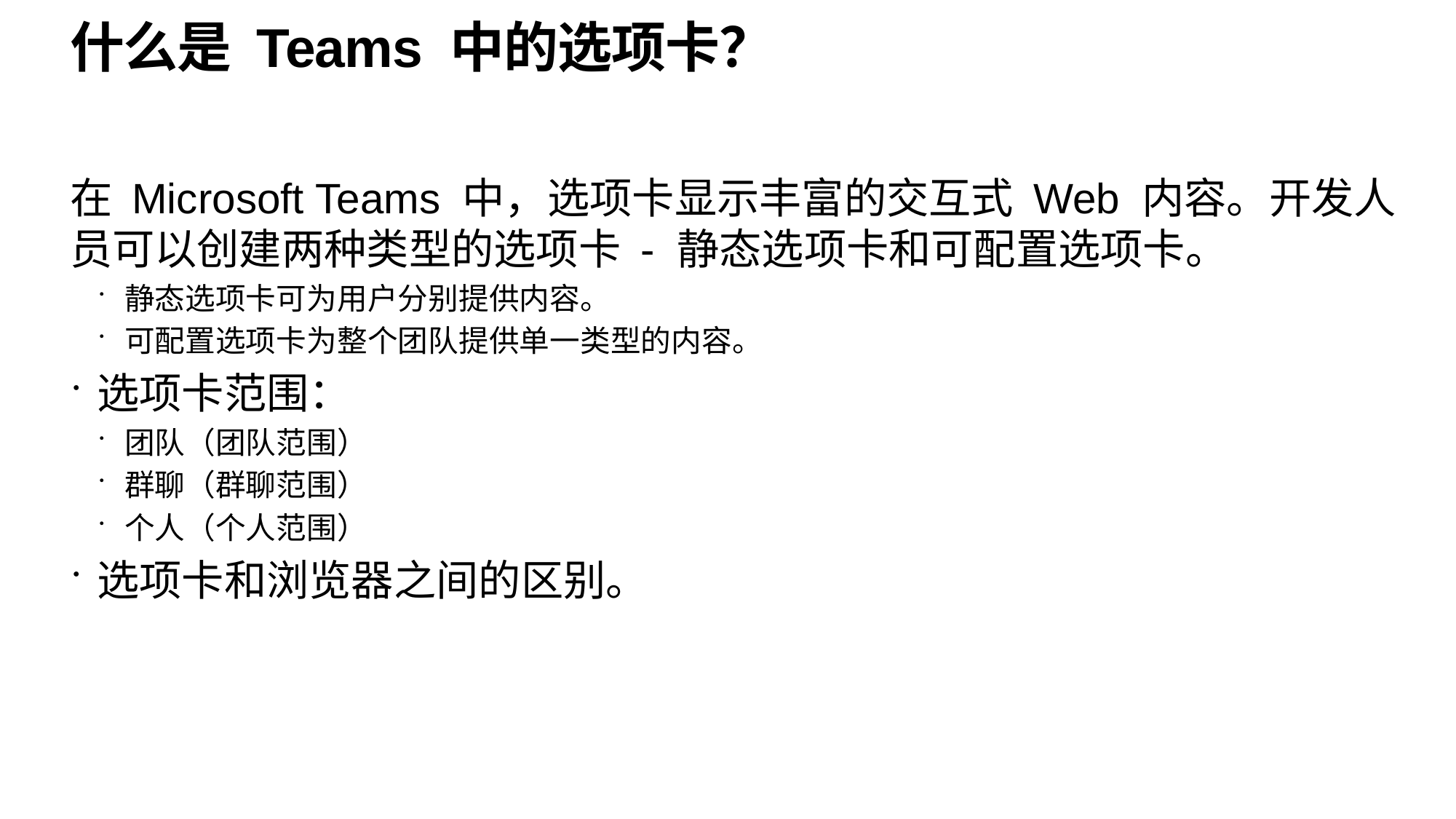

# 什么是 Teams 中的选项卡？
在 Microsoft Teams 中，选项卡显示丰富的交互式 Web 内容。开发人员可以创建两种类型的选项卡 - 静态选项卡和可配置选项卡。
静态选项卡可为用户分别提供内容。
可配置选项卡为整个团队提供单一类型的内容。
选项卡范围：
团队（团队范围）
群聊（群聊范围）
个人（个人范围）
选项卡和浏览器之间的区别。